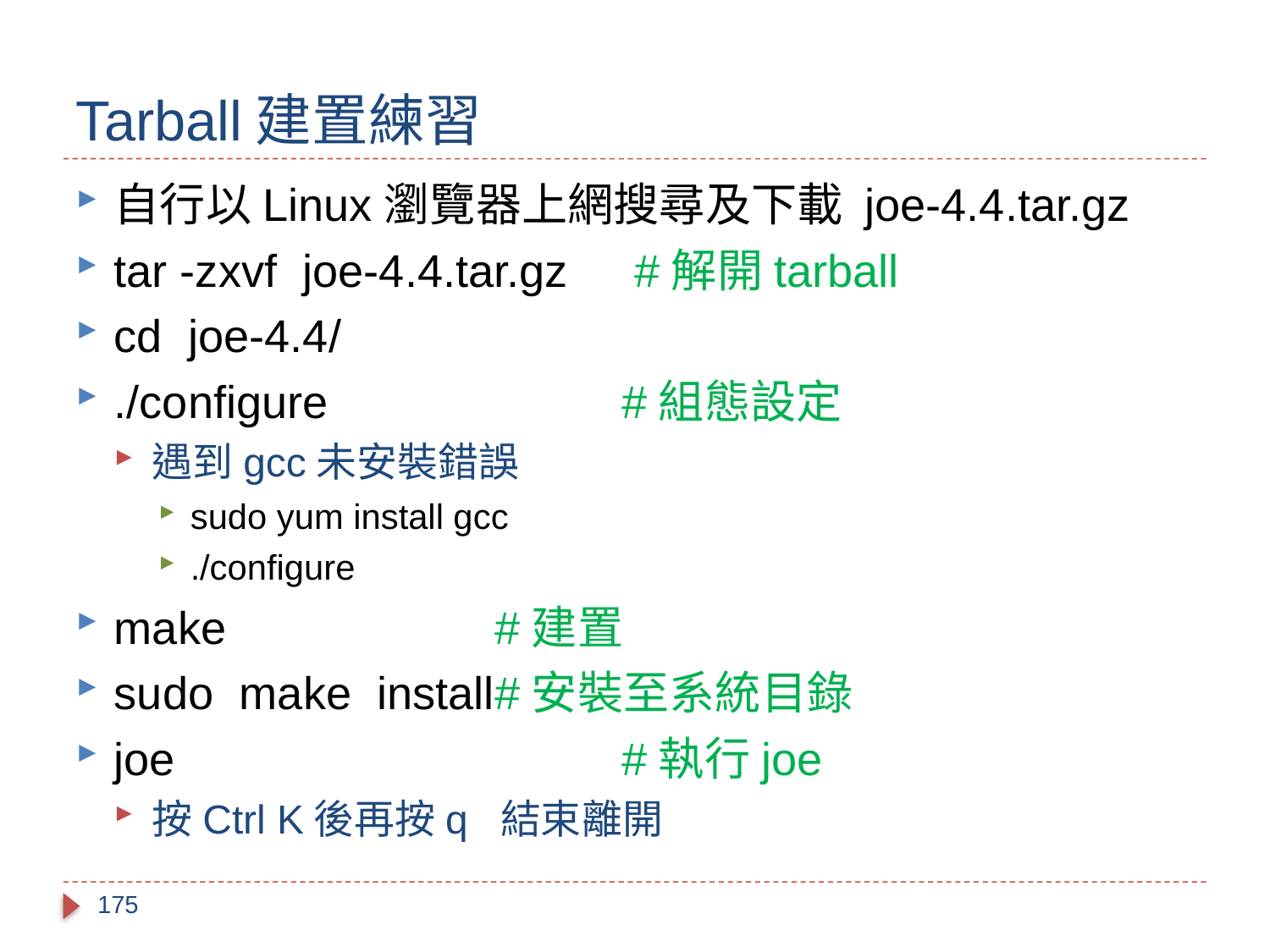

# Tarball建置練習
自行以Linux瀏覽器上網搜尋及下載 joe-4.4.tar.gz
tar -zxvf  joe-4.4.tar.gz	 #解開tarball
cd  joe-4.4/
./configure			#組態設定
遇到gcc未安裝錯誤
sudo yum install gcc
./configure
make			#建置
sudo  make  install	#安裝至系統目錄
joe				#執行joe
按Ctrl K後再按q  結束離開

175